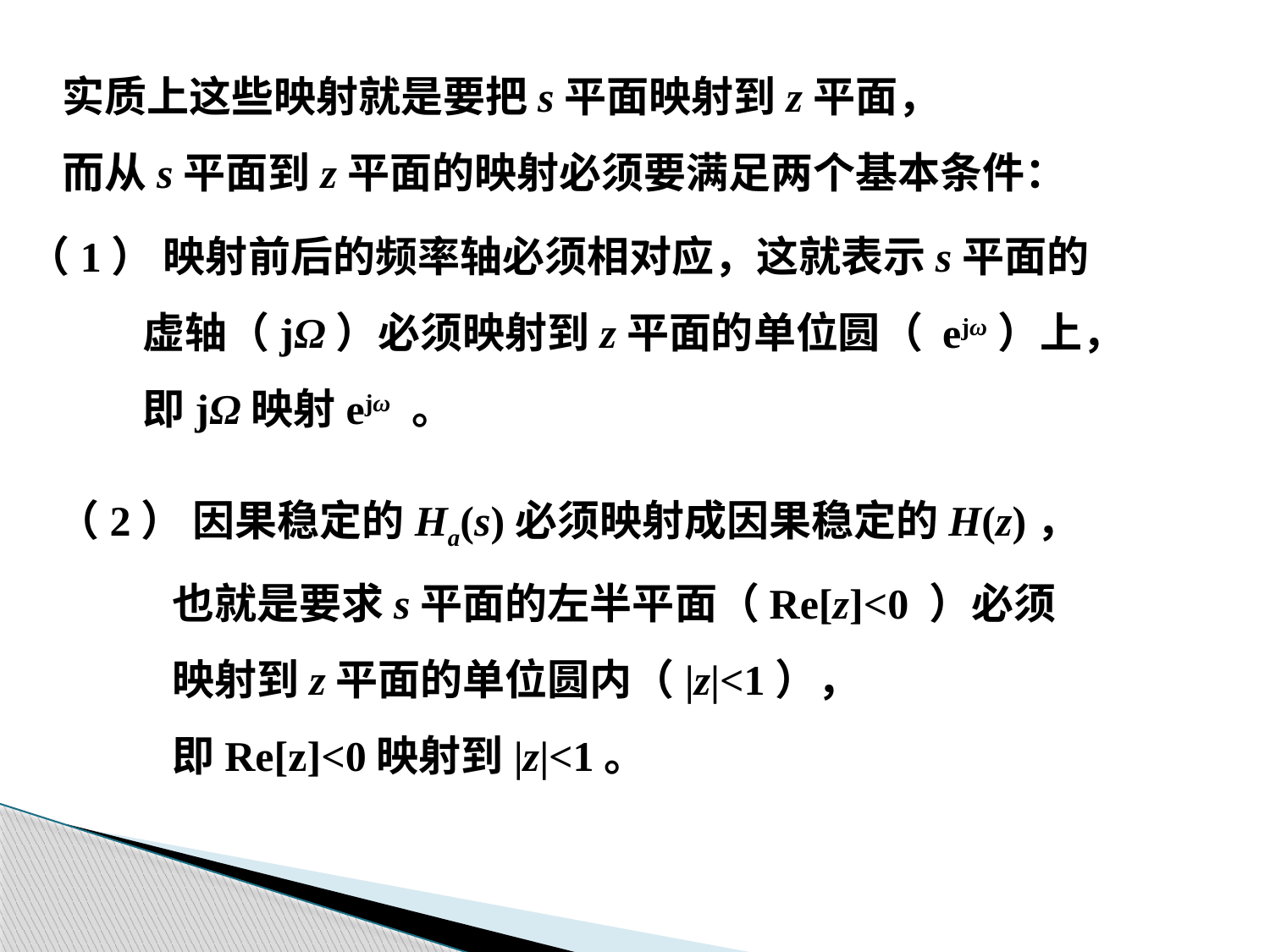

实质上这些映射就是要把s平面映射到z平面，
而从s平面到z平面的映射必须要满足两个基本条件：
（1） 映射前后的频率轴必须相对应，这就表示s平面的
           虚轴（jΩ）必须映射到z平面的单位圆（ ejω）上，
           即jΩ映射ejω 。
（2） 因果稳定的Ha(s)必须映射成因果稳定的H(z)，
           也就是要求s平面的左半平面（Re[z]<0 ）必须
           映射到z平面的单位圆内（|z|<1），
           即Re[z]<0映射到|z|<1。